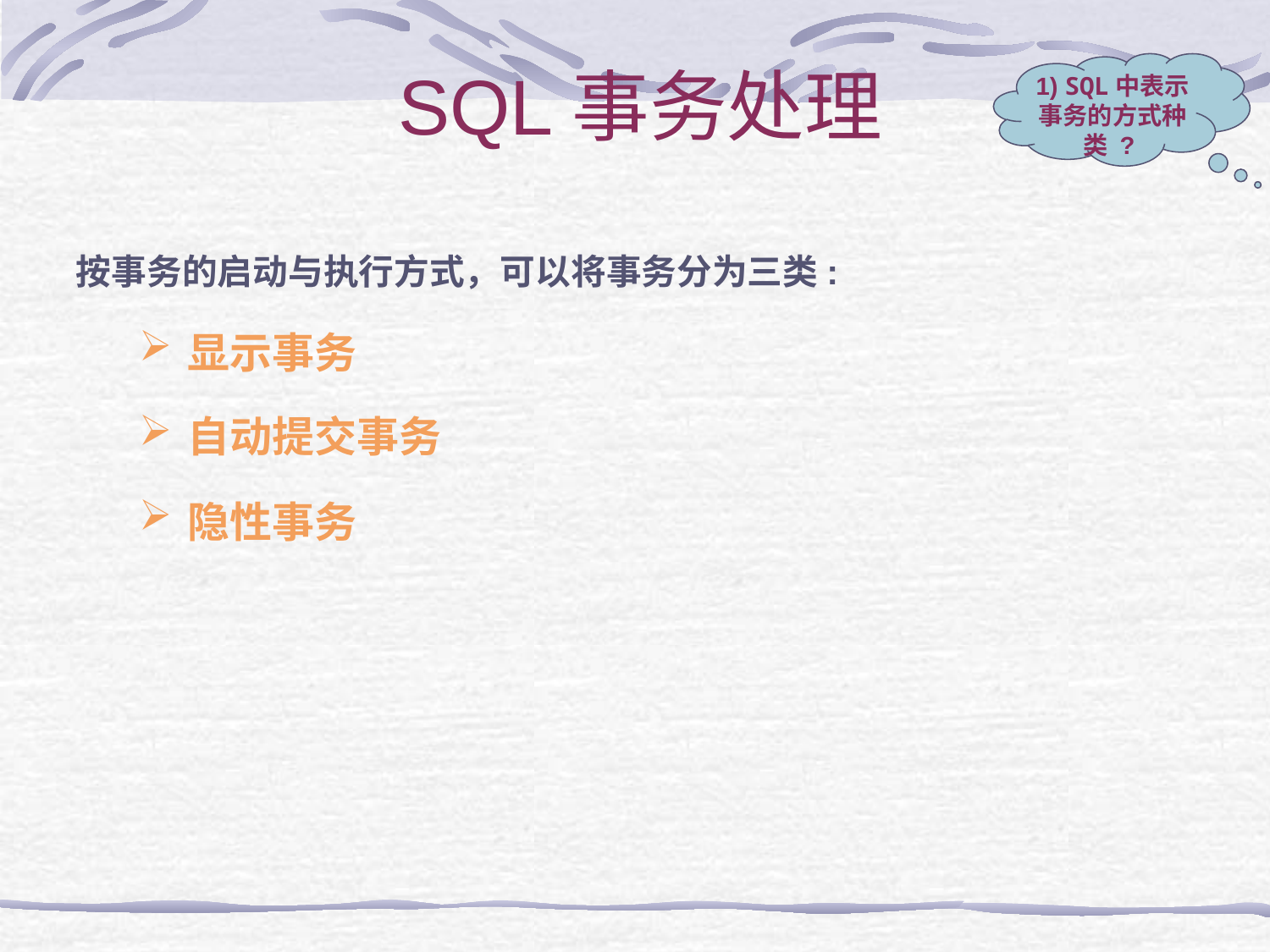

SQL事务处理
1) SQL中表示事务的方式种类 ?
按事务的启动与执行方式，可以将事务分为三类:
显示事务
自动提交事务
隐性事务